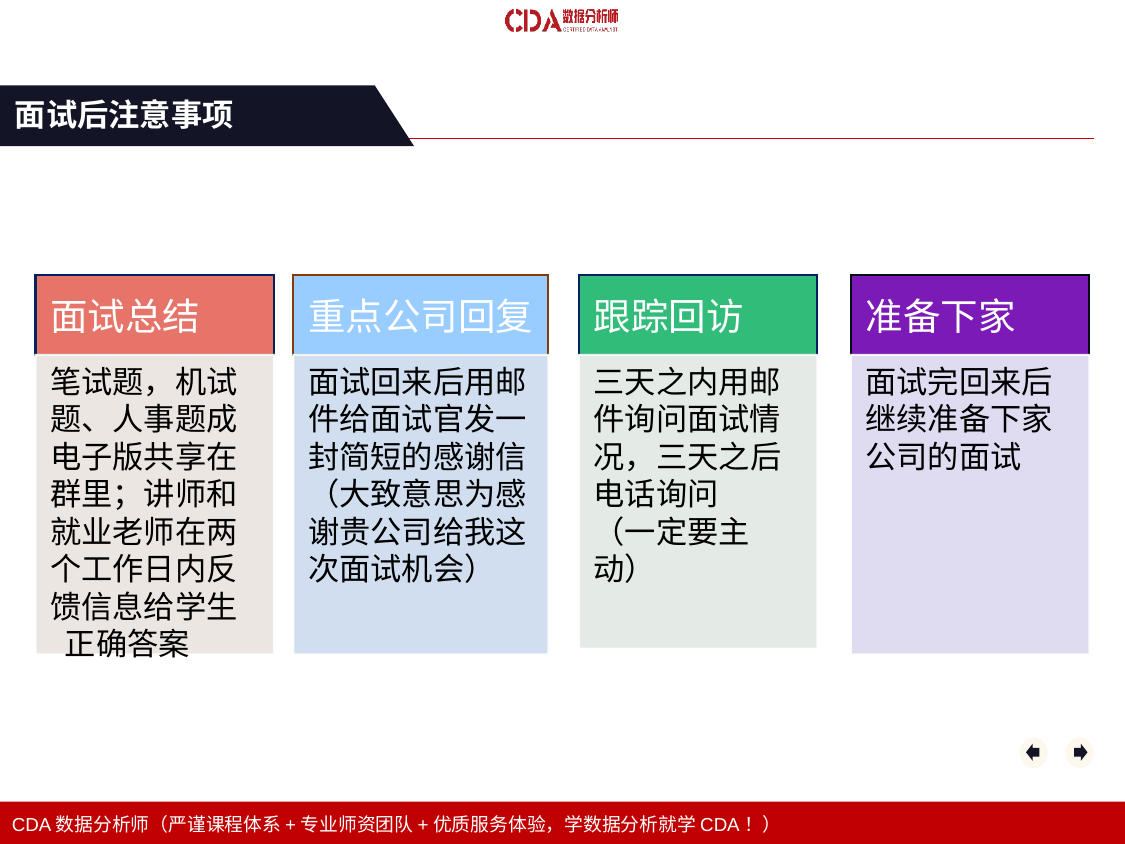

初试后必须要做的4件事

面试后注意事项
面试总结

跟踪回访

准备下家

重点公司回复

笔试题，机试
题、人事题成
电子版共享在
群里；讲师和
就业老师在两
个工作日内反
馈信息给学生
 正确答案

面试回来后用邮件给面试官发一封简短的感谢信（大致意思为感谢贵公司给我这次面试机会）

三天之内用邮件询问面试情况，三天之后电话询问
（一定要主动）

面试完回来后继续准备下家公司的面试